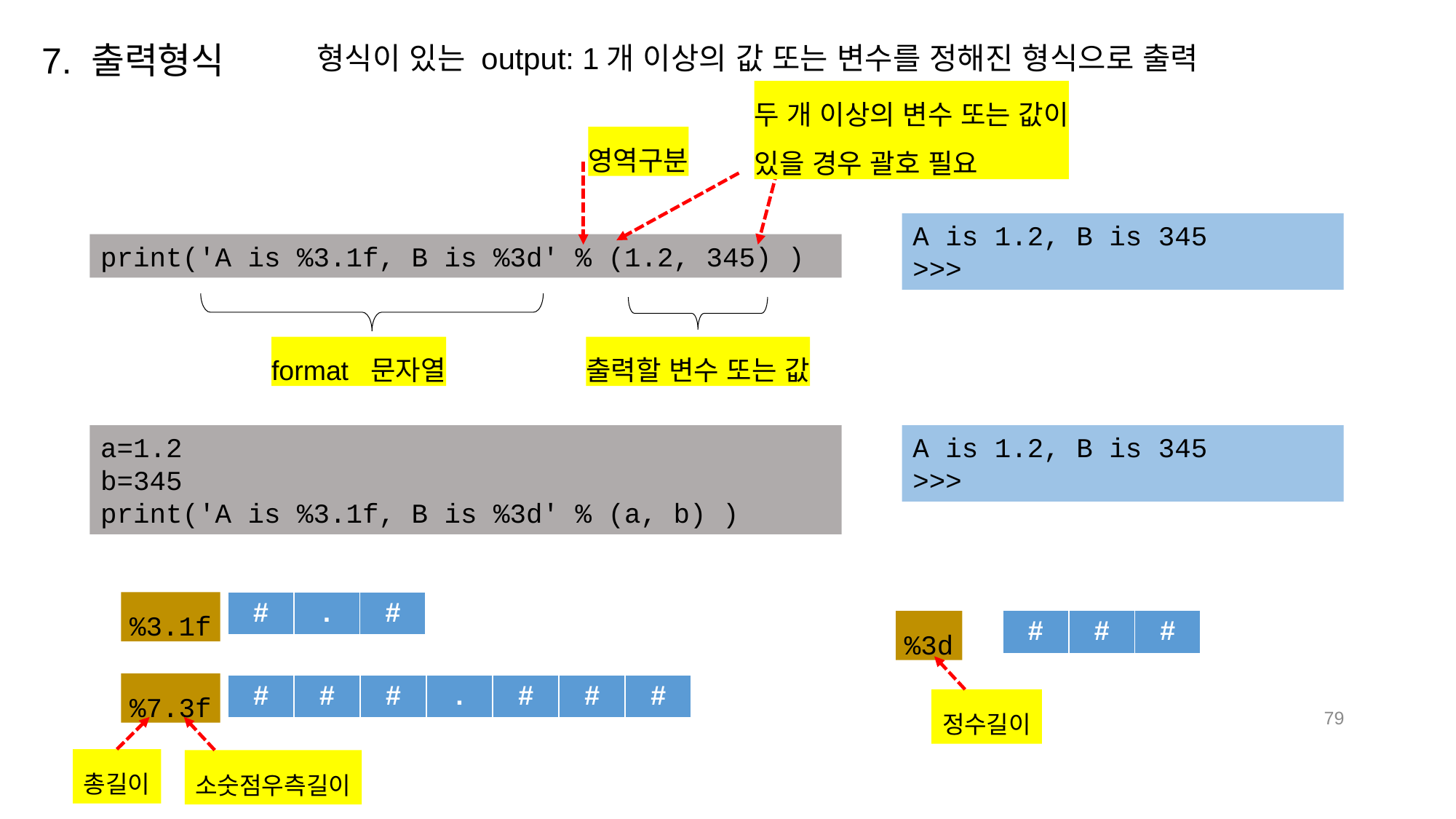

7. 출력형식
형식이 있는 output: 1개 이상의 값 또는 변수를 정해진 형식으로 출력
두 개 이상의 변수 또는 값이
있을 경우 괄호 필요
영역구분

A is 1.2, B is 345
>>>
print('A is %3.1f, B is %3d' % (1.2, 345) )

format  문자열
출력할 변수 또는 값
a=1.2
b=345
print('A is %3.1f, B is %3d' % (a, b) )
A is 1.2, B is 345
>>>
| # | . | # |
| --- | --- | --- |
%3.1f
| # | # | # |
| --- | --- | --- |
%3d
%7.3f
| # | # | # | . | # | # | # |
| --- | --- | --- | --- | --- | --- | --- |
정수길이
79
총길이
소숫점우측길이